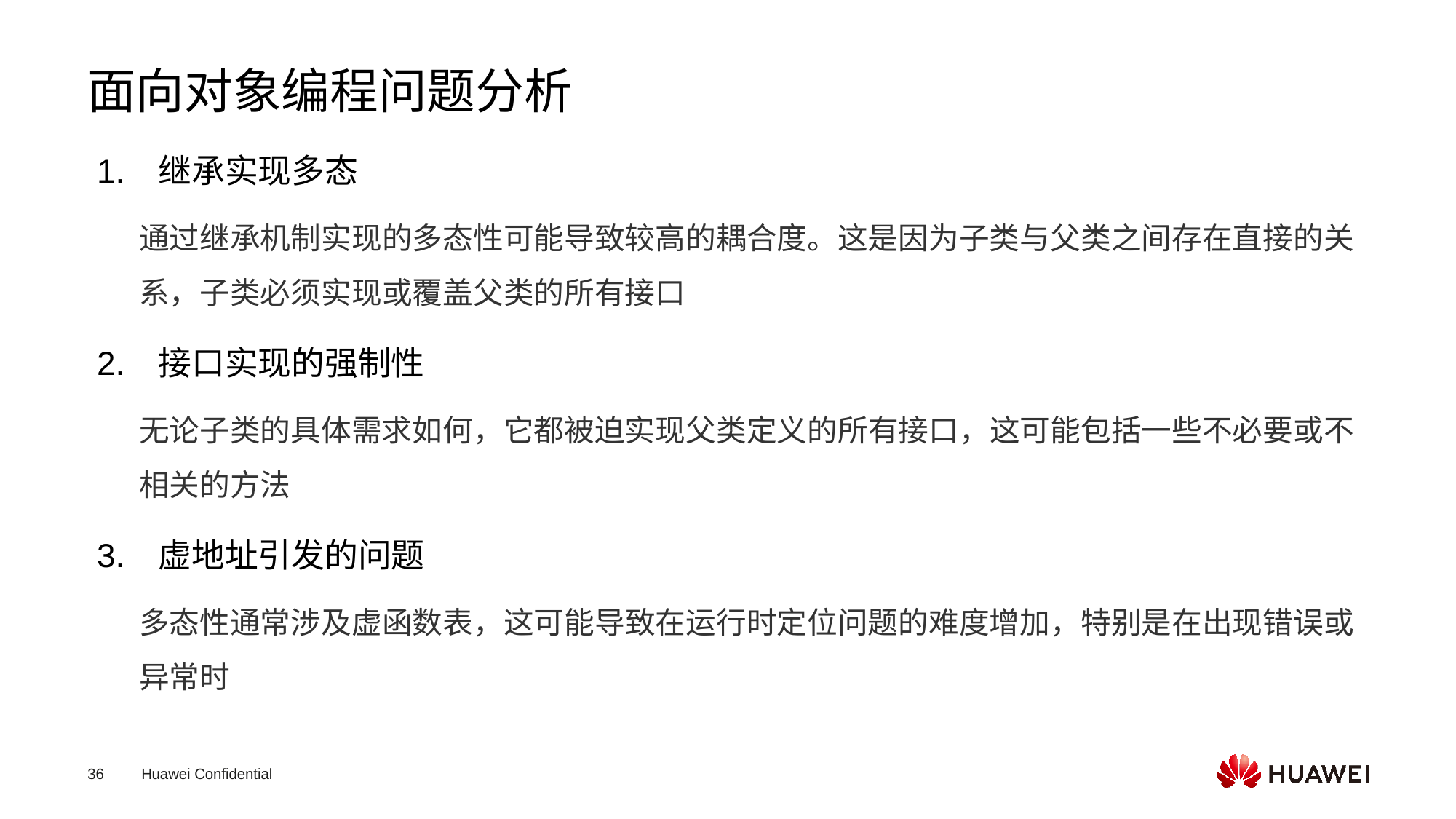

面向对象编程问题分析
继承实现多态
通过继承机制实现的多态性可能导致较高的耦合度。这是因为子类与父类之间存在直接的关系，子类必须实现或覆盖父类的所有接口
接口实现的强制性
无论子类的具体需求如何，它都被迫实现父类定义的所有接口，这可能包括一些不必要或不相关的方法
虚地址引发的问题
多态性通常涉及虚函数表，这可能导致在运行时定位问题的难度增加，特别是在出现错误或异常时